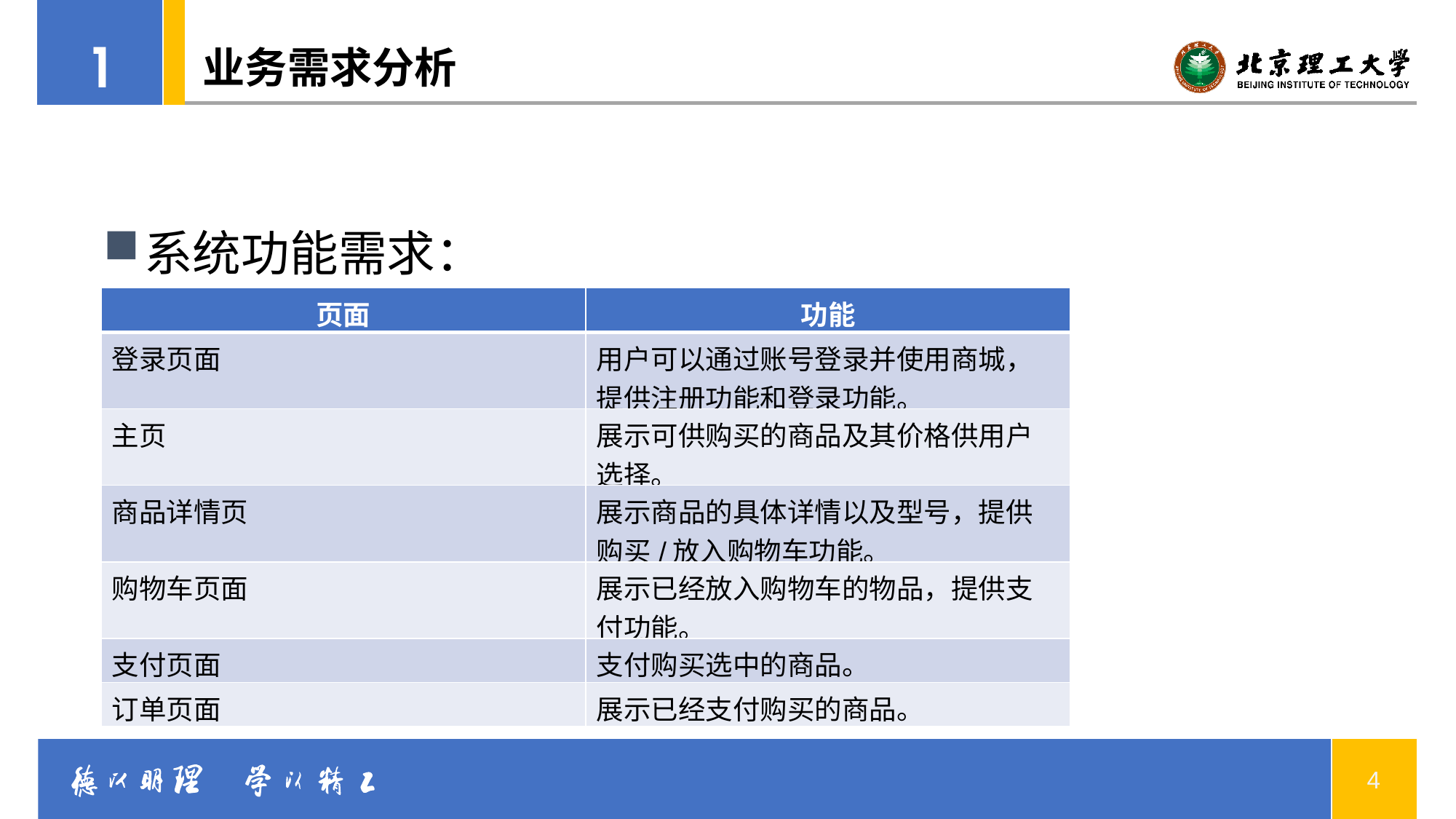

1
# 业务需求分析
系统功能需求：

| 页面 | 功能 |
| --- | --- |
| 登录页面 | 用户可以通过账号登录并使用商城，提供注册功能和登录功能。 |
| 主页 | 展示可供购买的商品及其价格供用户选择。 |
| 商品详情页 | 展示商品的具体详情以及型号，提供购买/放入购物车功能。 |
| 购物车页面 | 展示已经放入购物车的物品，提供支付功能。 |
| 支付页面 | 支付购买选中的商品。 |
| 订单页面 | 展示已经支付购买的商品。 |